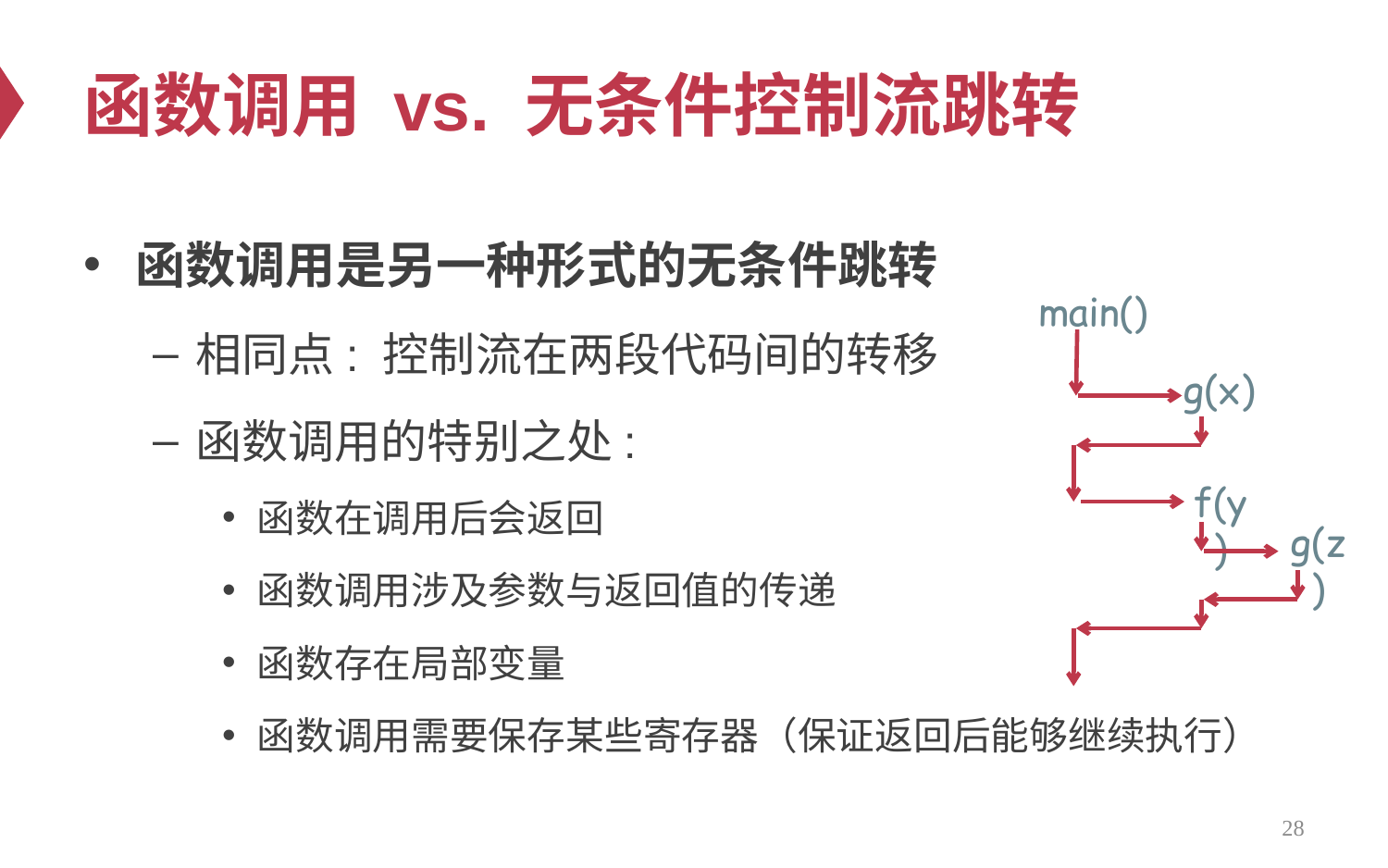

# 函数调用 vs. 无条件控制流跳转
函数调用是另一种形式的无条件跳转
相同点: 控制流在两段代码间的转移
函数调用的特别之处:
函数在调用后会返回
函数调用涉及参数与返回值的传递
函数存在局部变量
函数调用需要保存某些寄存器（保证返回后能够继续执行）
main()
g(x)
f(y)
g(z)
28